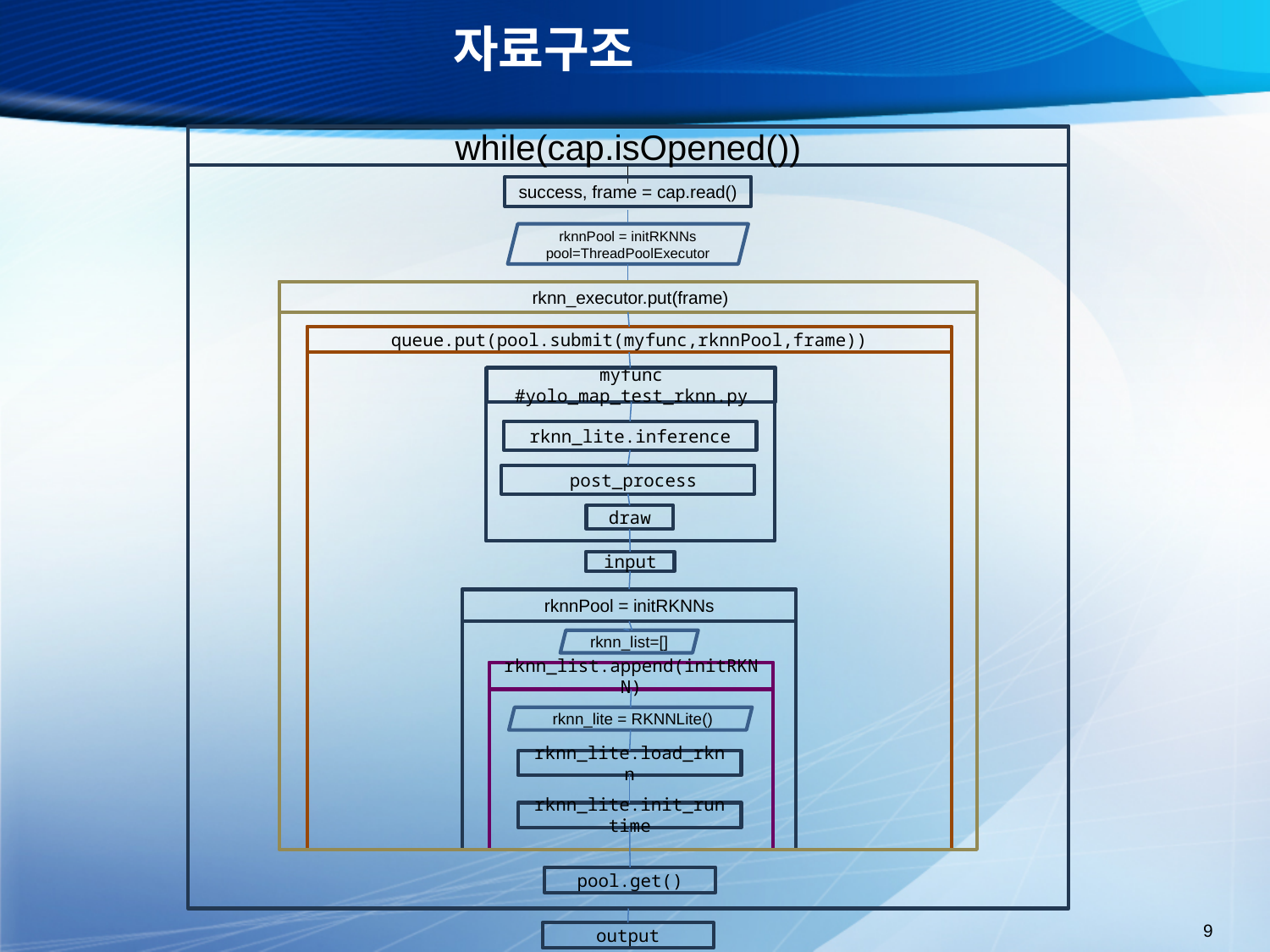

# 자료구조
while(cap.isOpened())

success, frame = cap.read()
rknnPool = initRKNNs pool=ThreadPoolExecutor
 rknn_executor.put(frame)

queue.put(pool.submit(myfunc,rknnPool,frame))

myfunc #yolo_map_test_rknn.py

rknn_lite.inference
 post_process
draw
input
rknnPool = initRKNNs

rknn_list=[]
rknn_list.append(initRKNN)

 rknn_lite = RKNNLite()
rknn_lite.load_rknn
rknn_lite.init_runtime
pool.get()
output